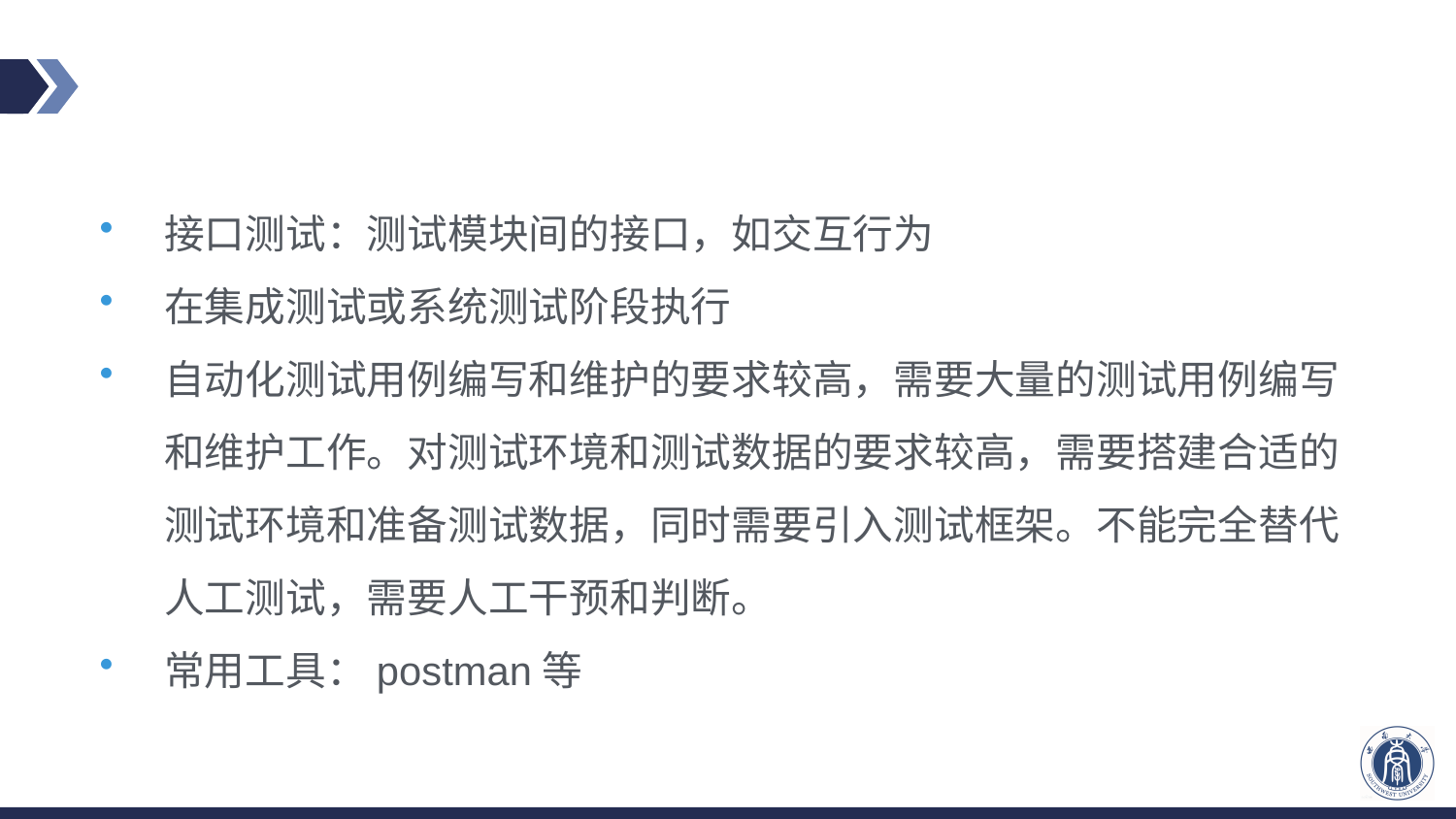

#
接口测试：测试模块间的接口，如交互行为
在集成测试或系统测试阶段执行
自动化测试用例编写和维护的要求较高，需要大量的测试用例编写和维护工作。对测试环境和测试数据的要求较高，需要搭建合适的测试环境和准备测试数据，同时需要引入测试框架。不能完全替代人工测试，需要人工干预和判断。
常用工具：postman等